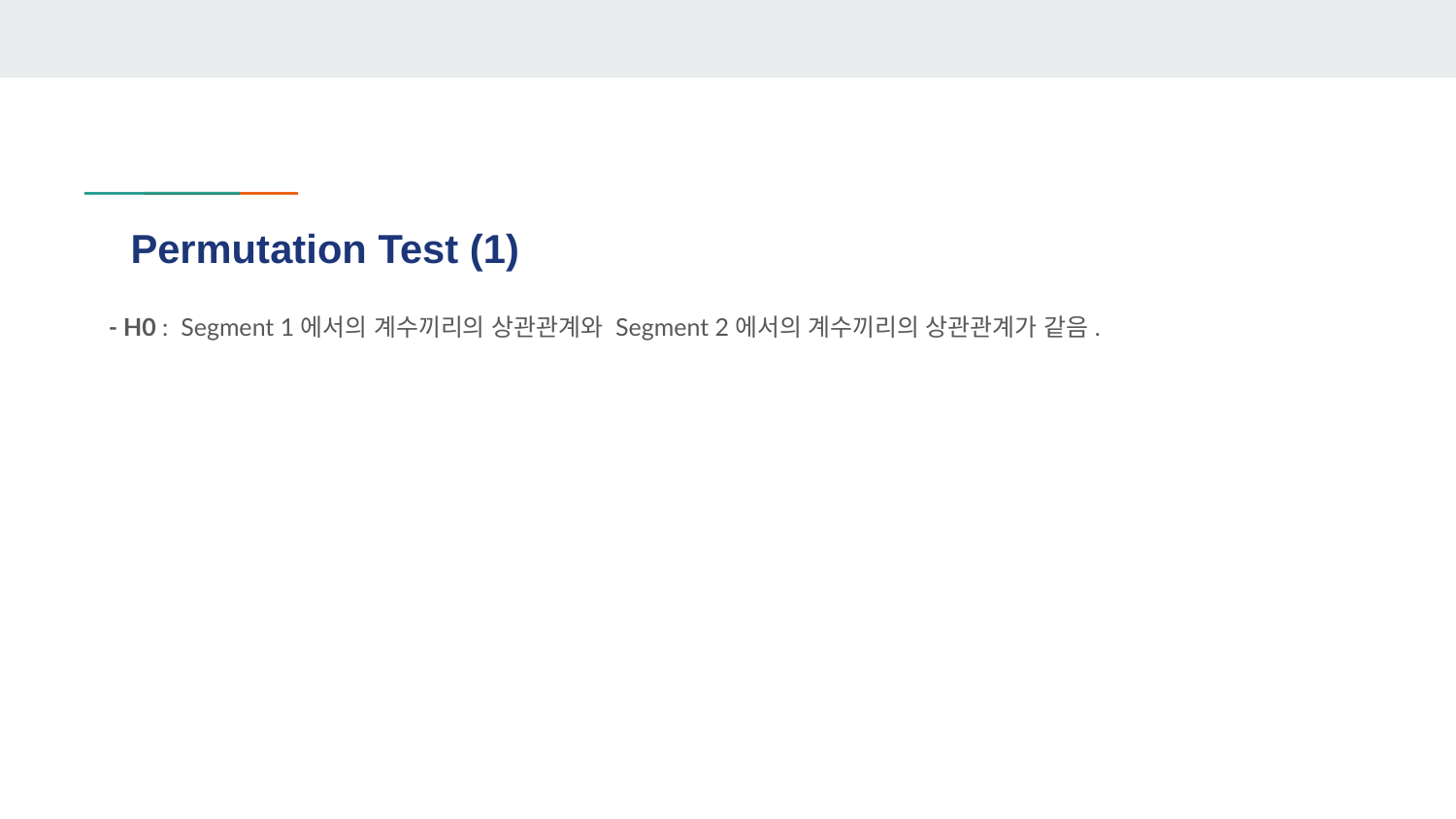

# Permutation Test (1)
- H0 :  Segment 1에서의 계수끼리의 상관관계와 Segment 2에서의 계수끼리의 상관관계가 같음.